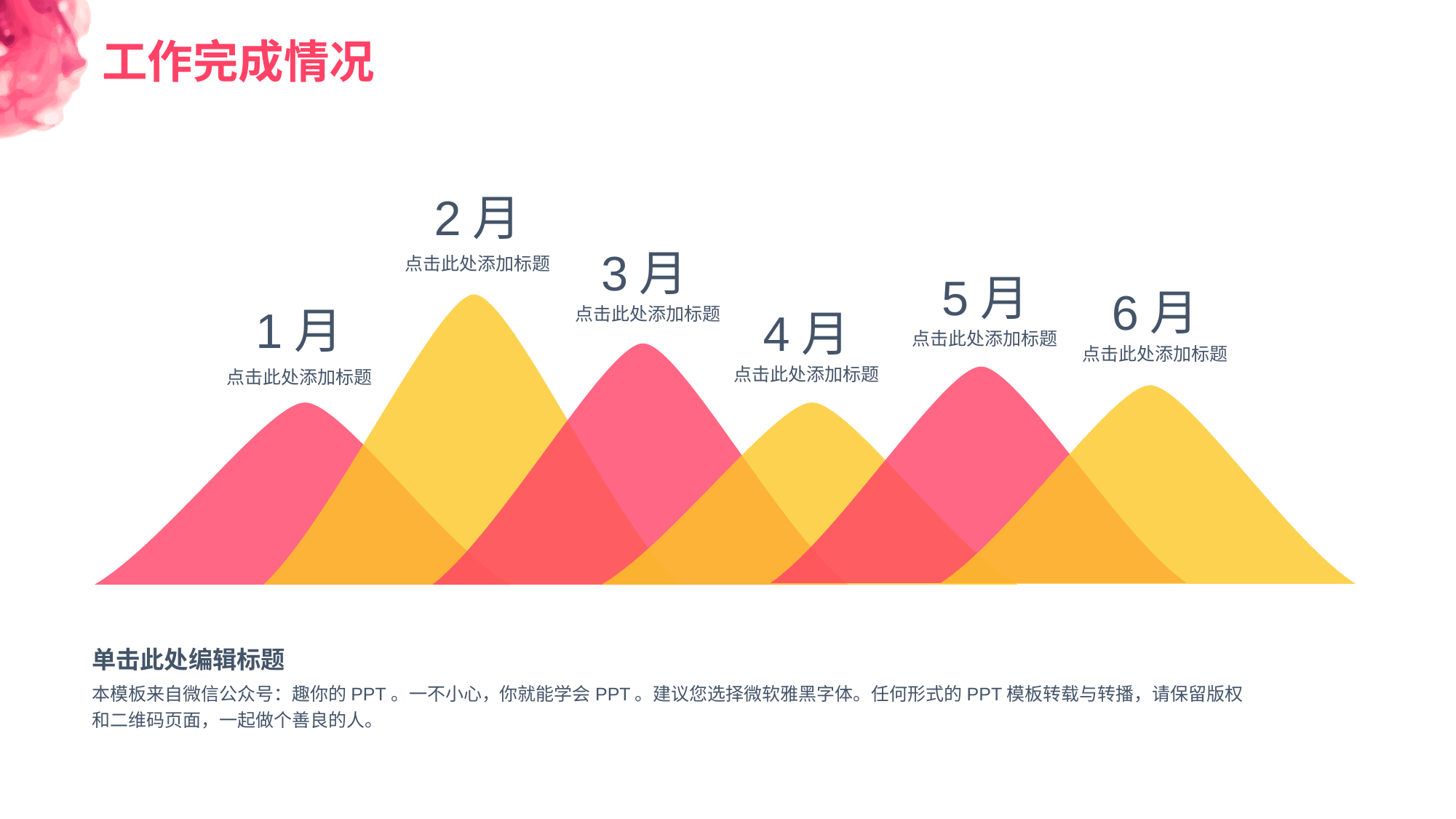

工作完成情况
2月
3月
点击此处添加标题
5月
6月
1月

点击此处添加标题
4月
点击此处添加标题
点击此处添加标题

点击此处添加标题
点击此处添加标题

单击此处编辑标题
本模板来自微信公众号：趣你的PPT。一不小心，你就能学会PPT。建议您选择微软雅黑字体。任何形式的PPT模板转载与转播，请保留版权和二维码页面，一起做个善良的人。